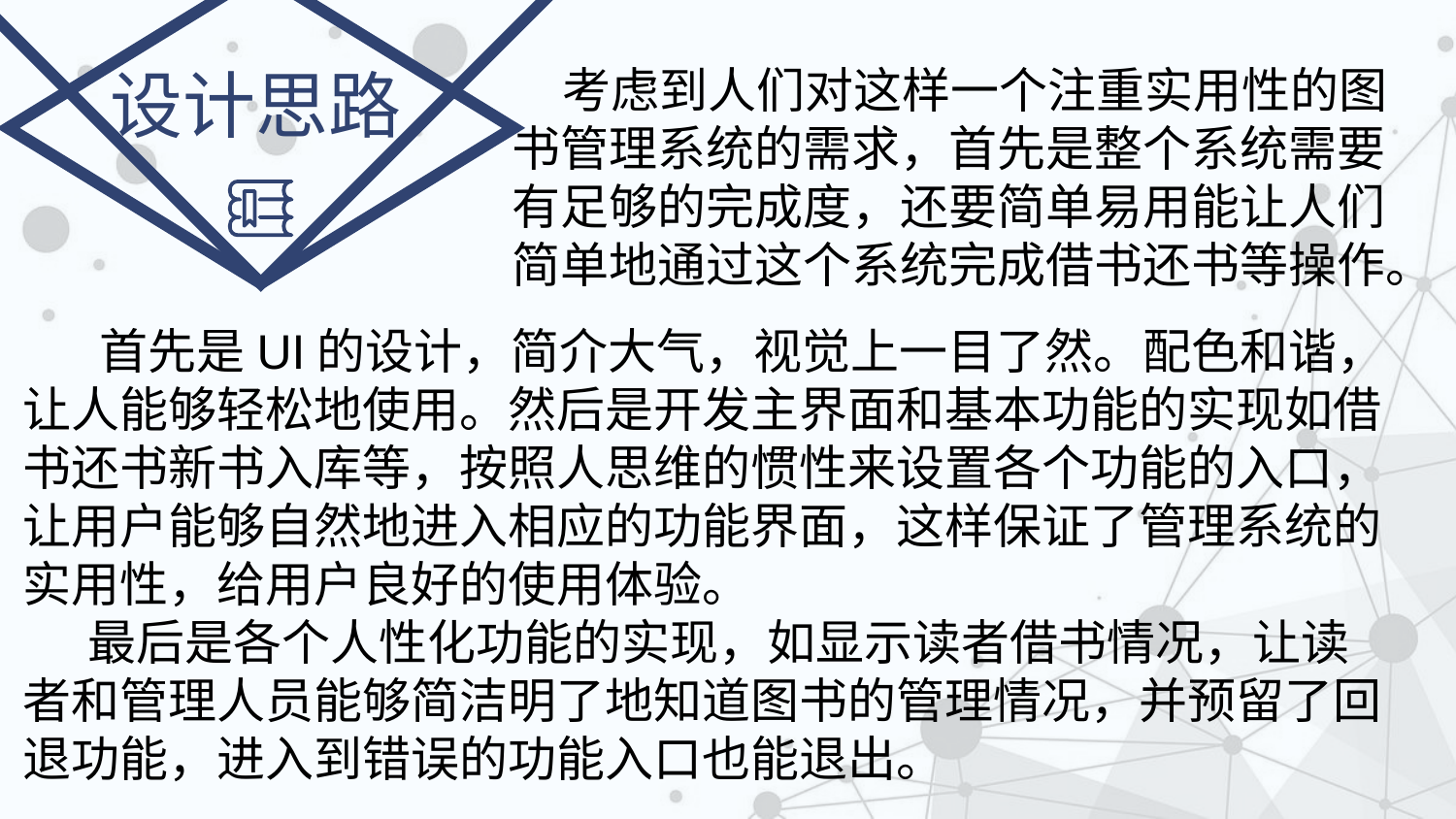

设计思路
       考虑到人们对这样一个注重实用性的图书管理系统的需求，首先是整个系统需要有足够的完成度，还要简单易用能让人们简单地通过这个系统完成借书还书等操作。

      首先是UI的设计，简介大气，视觉上一目了然。配色和谐，让人能够轻松地使用。然后是开发主界面和基本功能的实现如借书还书新书入库等，按照人思维的惯性来设置各个功能的入口，让用户能够自然地进入相应的功能界面，这样保证了管理系统的实用性，给用户良好的使用体验。
      最后是各个人性化功能的实现，如显示读者借书情况，让读者和管理人员能够简洁明了地知道图书的管理情况，并预留了回退功能，进入到错误的功能入口也能退出。